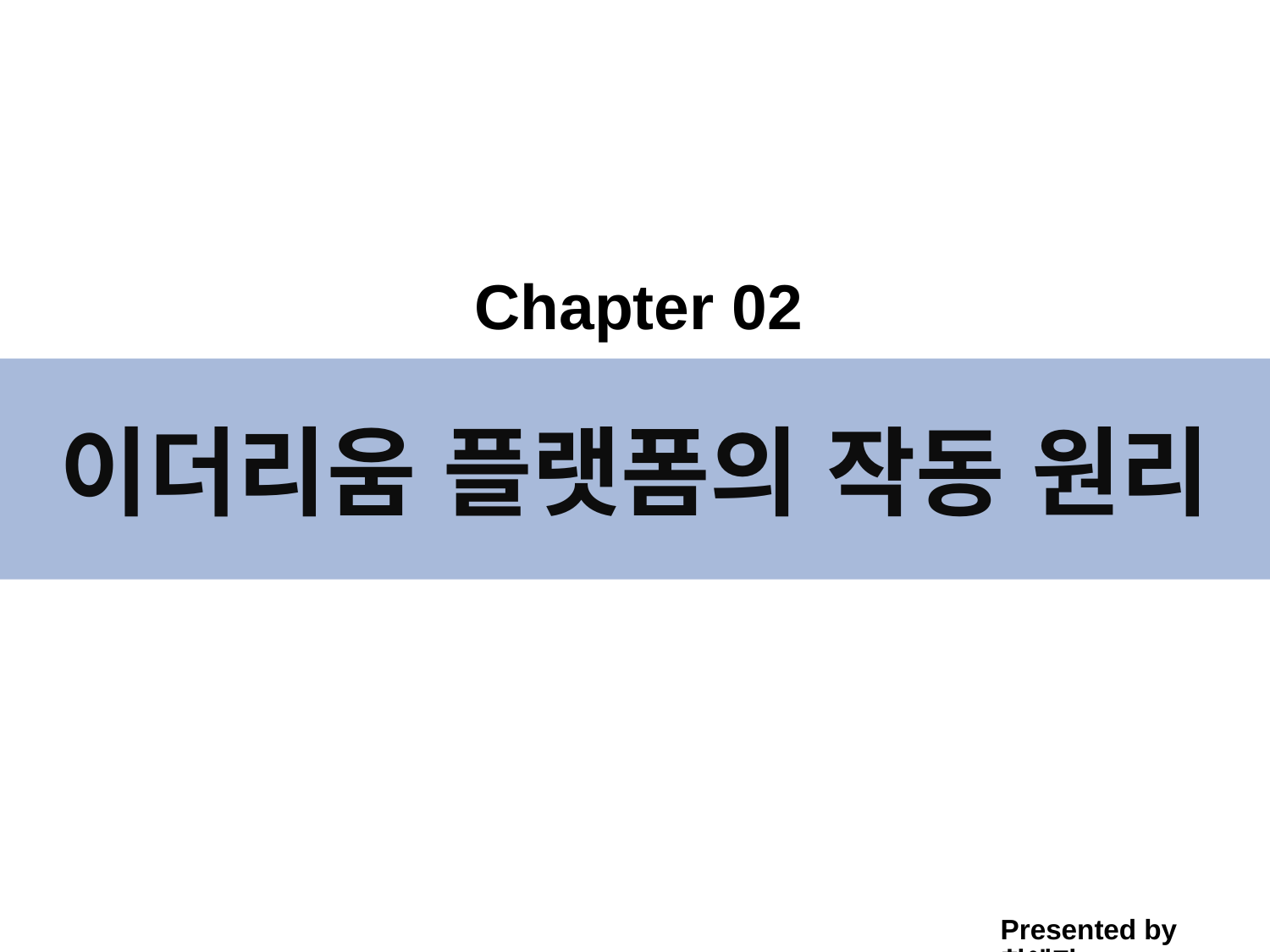

Chapter 02
이더리움 플랫폼의 작동 원리
Presented by 최예진